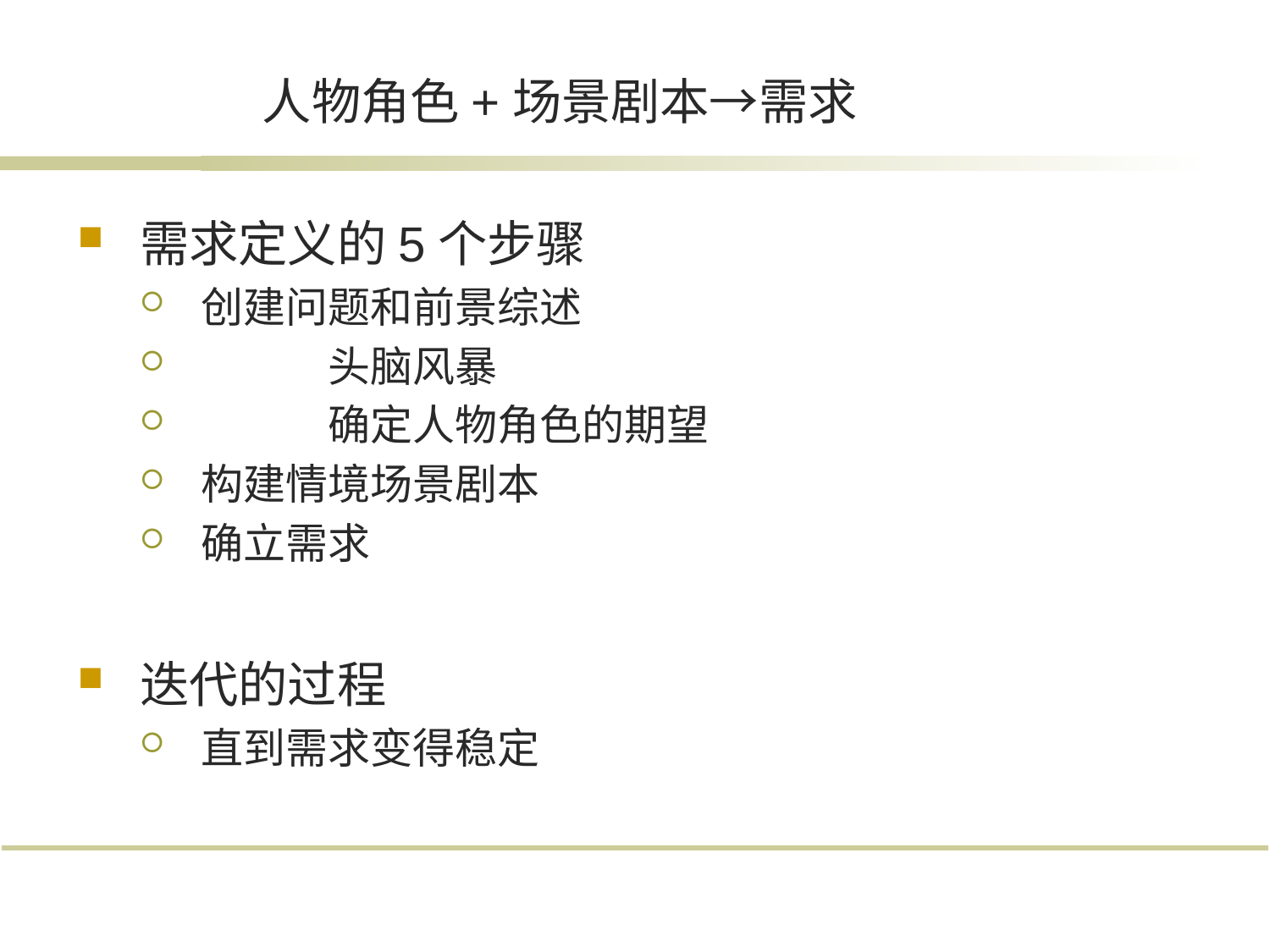

# 人物角色+场景剧本→需求
需求定义的5个步骤
创建问题和前景综述
	头脑风暴
	确定人物角色的期望
构建情境场景剧本
确立需求

迭代的过程
直到需求变得稳定